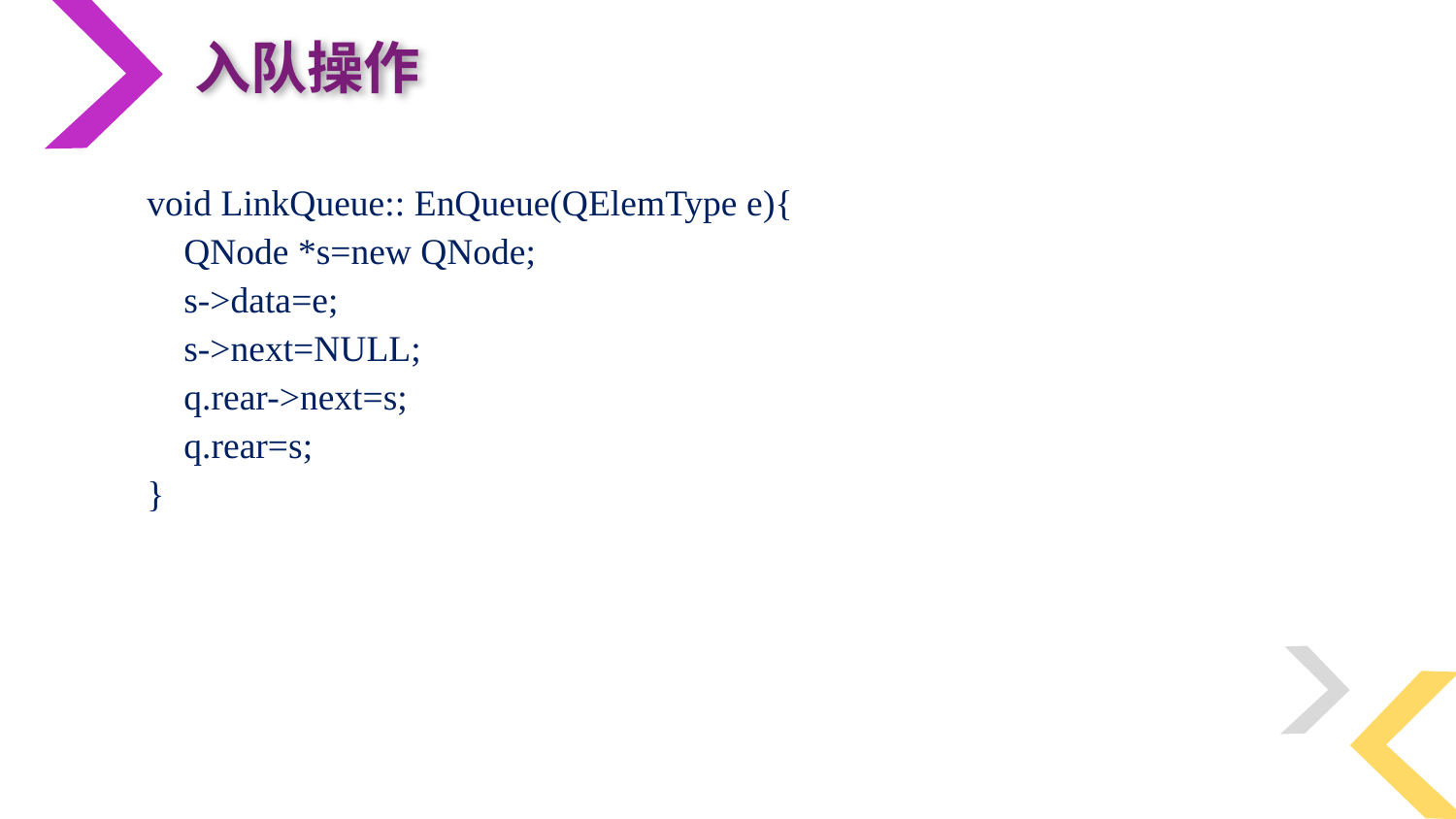

入队操作
void LinkQueue:: EnQueue(QElemType e){
    QNode *s=new QNode;
    s->data=e;
    s->next=NULL;
    q.rear->next=s;
    q.rear=s;
}